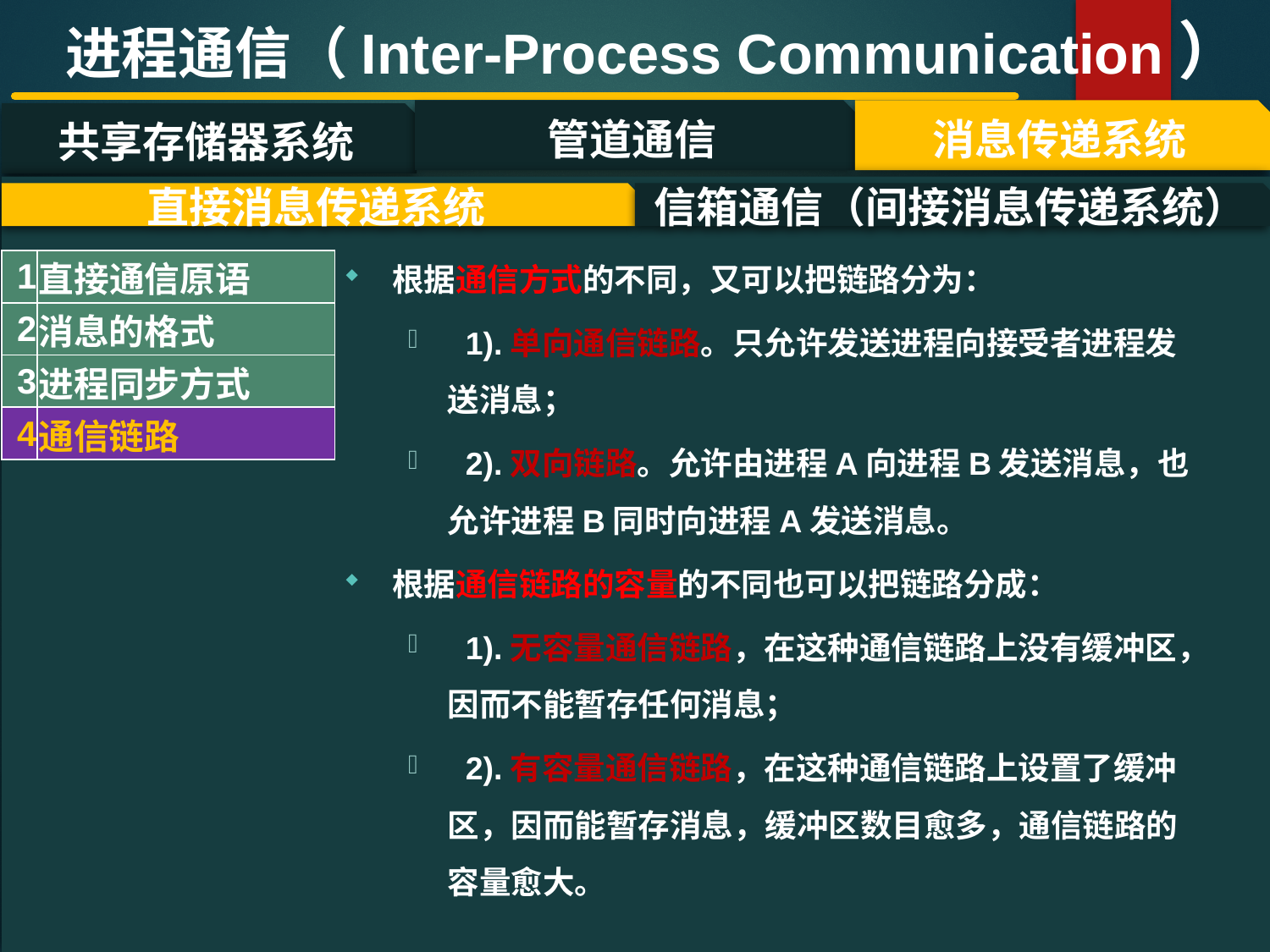

进程通信（Inter-Process Communication）
管道通信
消息传递系统
共享存储器系统
#
直接消息传递系统
信箱通信（间接消息传递系统）

根据通信方式的不同，又可以把链路分为：
  1).单向通信链路。只允许发送进程向接受者进程发送消息；
  2).双向链路。允许由进程A向进程B发送消息，也允许进程B同时向进程A发送消息。
根据通信链路的容量的不同也可以把链路分成：
  1).无容量通信链路，在这种通信链路上没有缓冲区，因而不能暂存任何消息；
  2).有容量通信链路，在这种通信链路上设置了缓冲区，因而能暂存消息，缓冲区数目愈多，通信链路的容量愈大。

| 1 | 直接通信原语 |
| --- | --- |
| 2 | 消息的格式 |
| 3 | 进程同步方式 |
| 4 | 通信链路 |